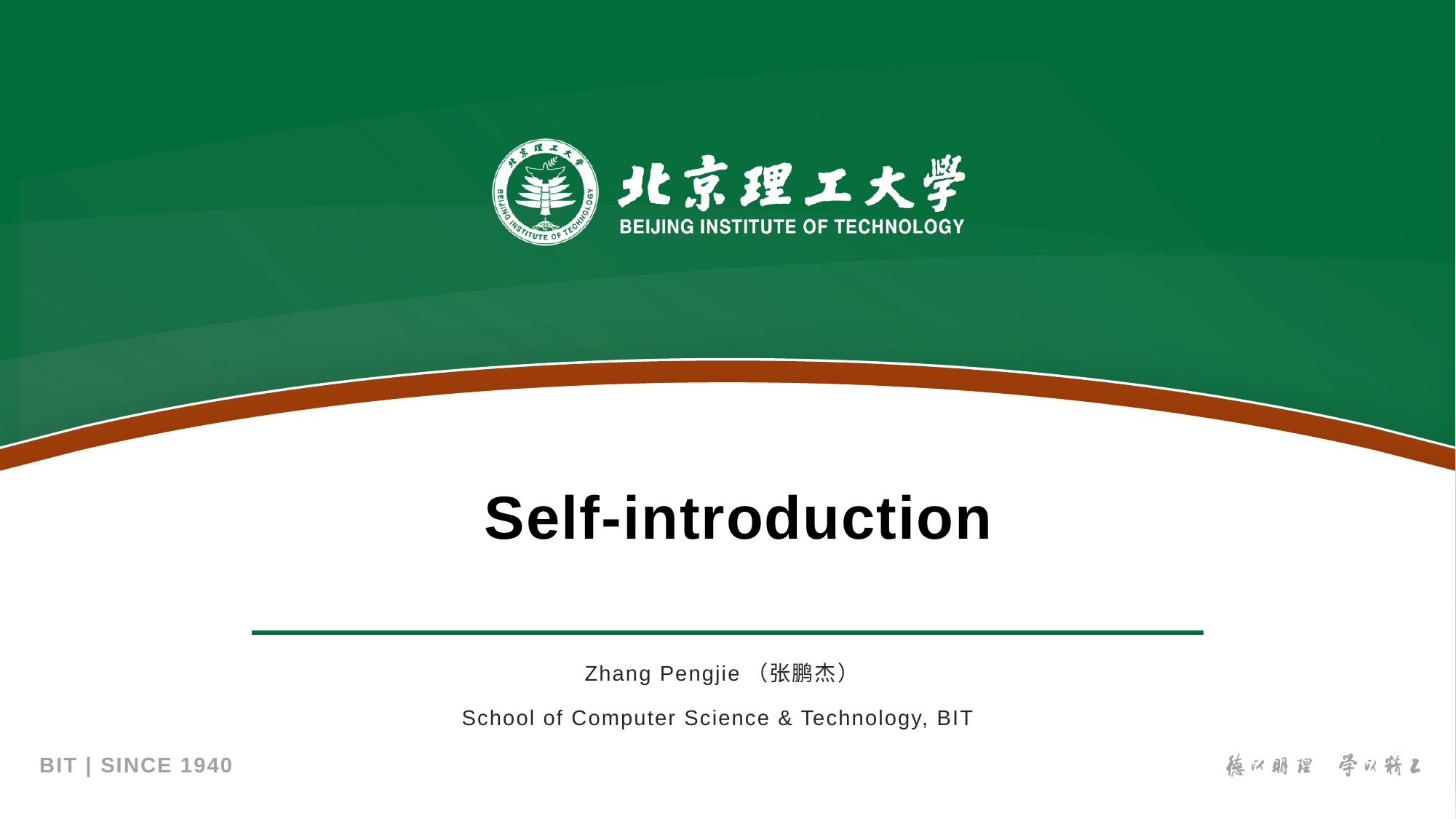

# Self-introduction
     Zhang Pengjie（张鹏杰）
School of Computer Science & Technology, BIT